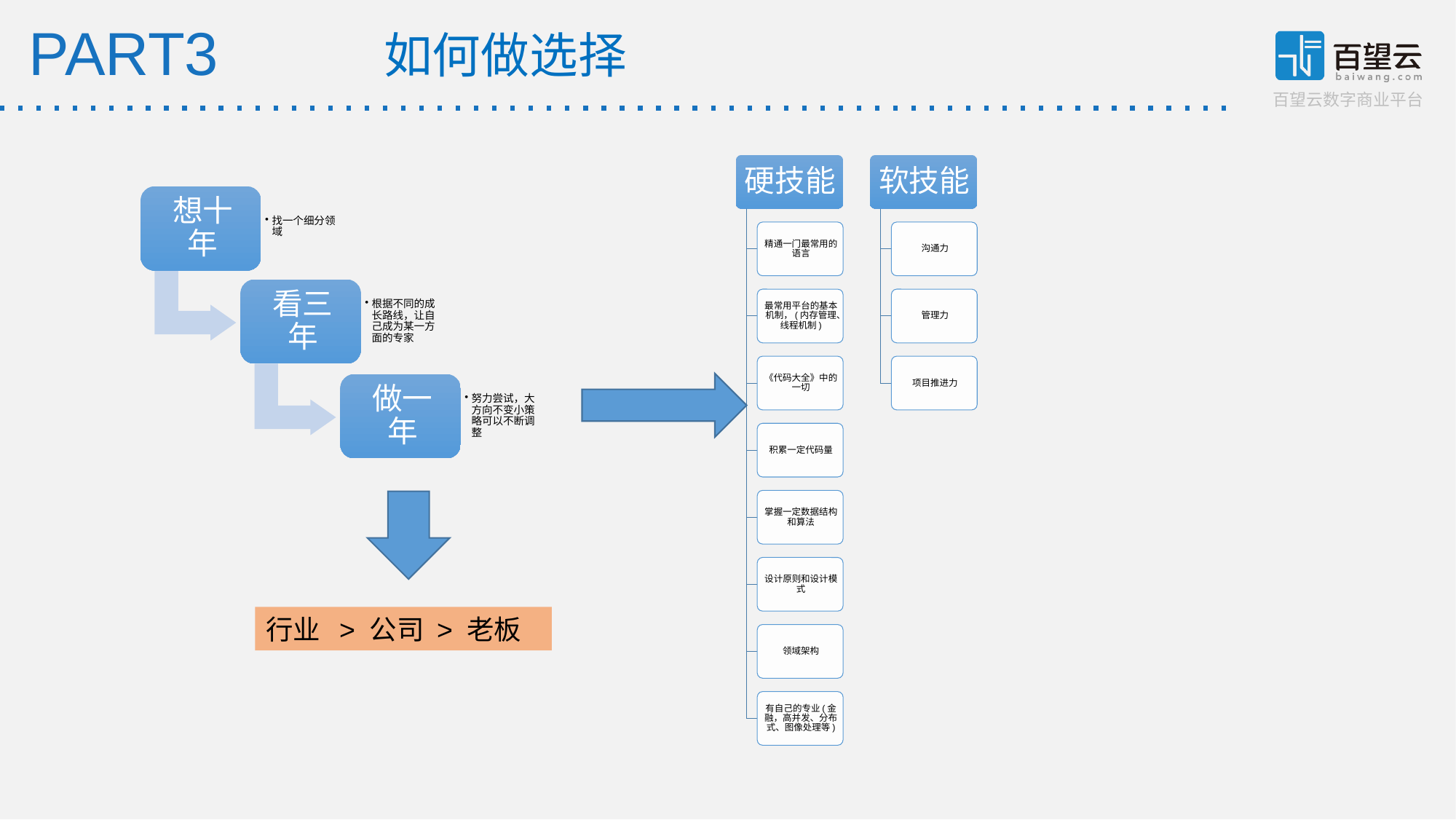

如何做选择
PART3
硬技能
精通一门最常用的语言
最常用平台的基本机制，(内存管理、线程机制)
《代码大全》中的一切
积累一定代码量
掌握一定数据结构和算法
设计原则和设计模式
领域架构
有自己的专业(金融，高并发、分布式、图像处理等)
软技能
沟通力
管理力
项目推进力
想十年
找一个细分领域
看三年
根据不同的成长路线，让自己成为某一方面的专家
做一年
努力尝试，大方向不变小策略可以不断调整

行业  > 公司 > 老板